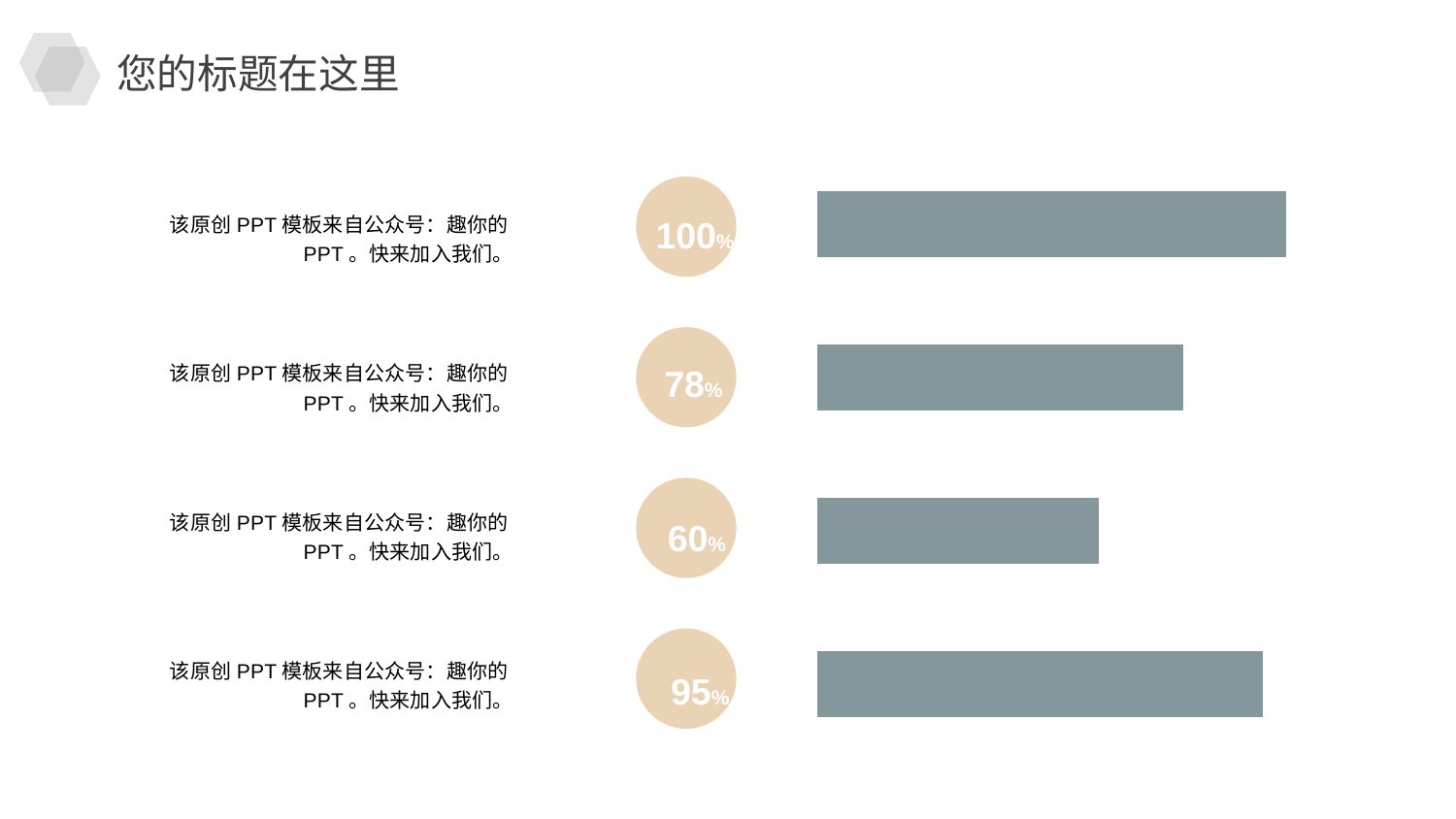

您的标题在这里

### Chart

| Category | 系列 1 |
|---|---|
| 类别 1 | 95.0 |
| 类别 2 | 60.0 |
| 类别 3 | 78.0 |
| 类别 4 | 100.0 |
100%
该原创PPT模板来自公众号：趣你的PPT。快来加入我们。

78%
该原创PPT模板来自公众号：趣你的PPT。快来加入我们。

该原创PPT模板来自公众号：趣你的PPT。快来加入我们。
60%

该原创PPT模板来自公众号：趣你的PPT。快来加入我们。
95%